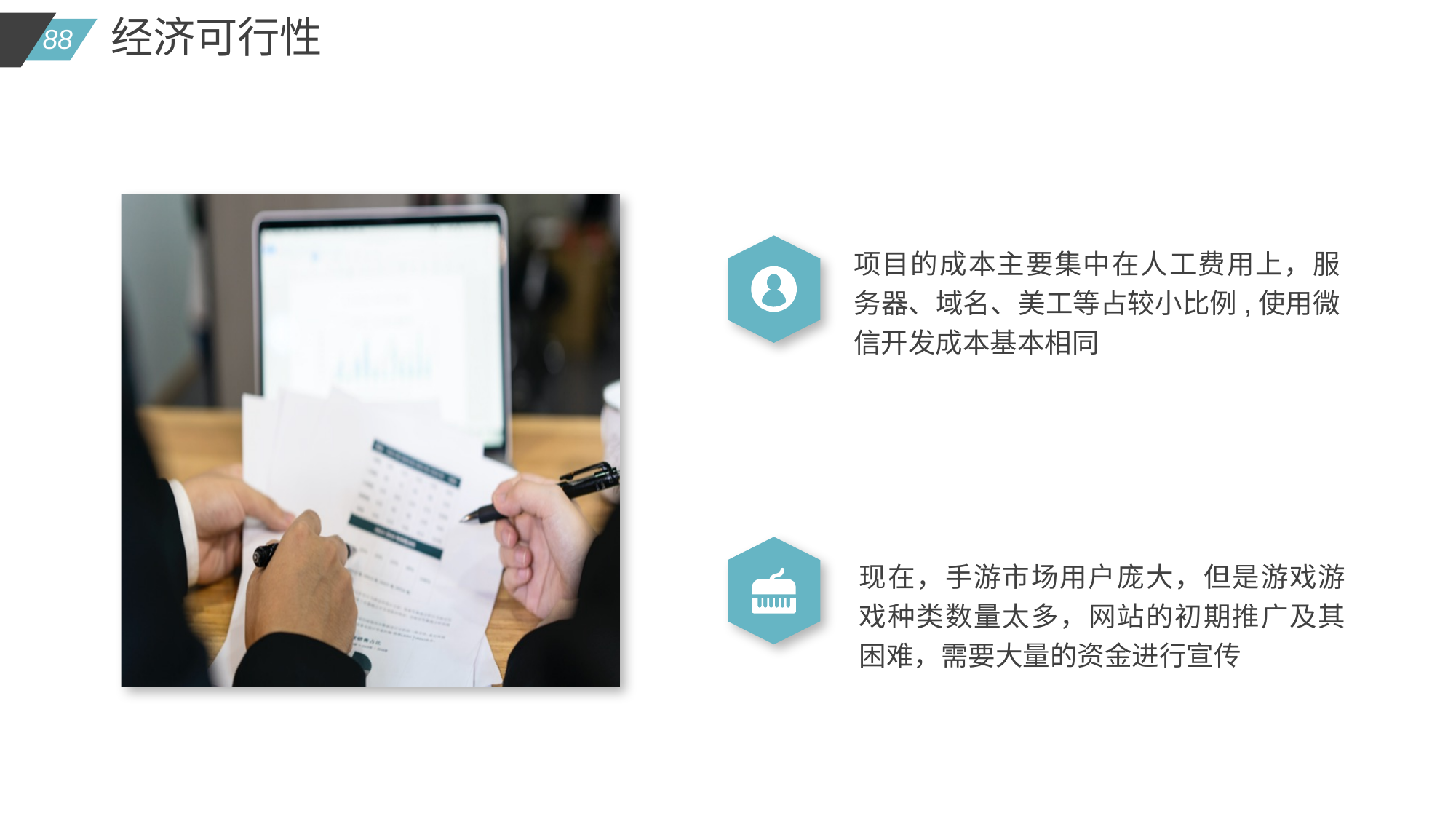

经济可行性

项目的成本主要集中在人工费用上，服务器、域名、美工等占较小比例,使用微信开发成本基本相同

现在，手游市场用户庞大，但是游戏游戏种类数量太多，网站的初期推广及其困难，需要大量的资金进行宣传